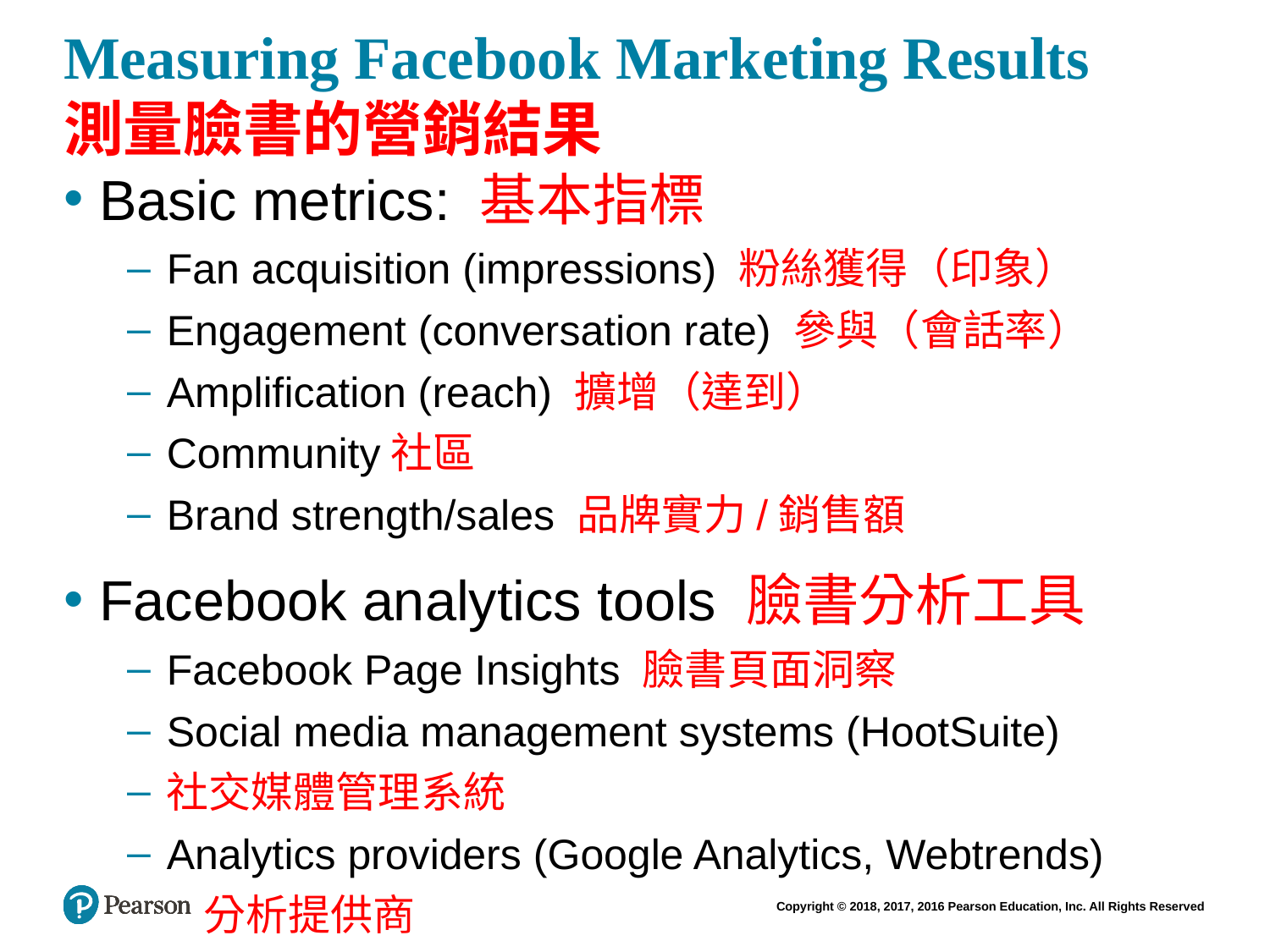

# Measuring Facebook Marketing Results 測量臉書的營銷結果
Basic metrics: 基本指標
Fan acquisition (impressions) 粉絲獲得（印象）
Engagement (conversation rate) 參與（會話率）
Amplification (reach) 擴增（達到）
Community社區
Brand strength/sales 品牌實力/銷售額
Facebook analytics tools 臉書分析工具
Facebook Page Insights 臉書頁面洞察
Social media management systems (HootSuite)
社交媒體管理系統
Analytics providers (Google Analytics, Webtrends)
       分析提供商